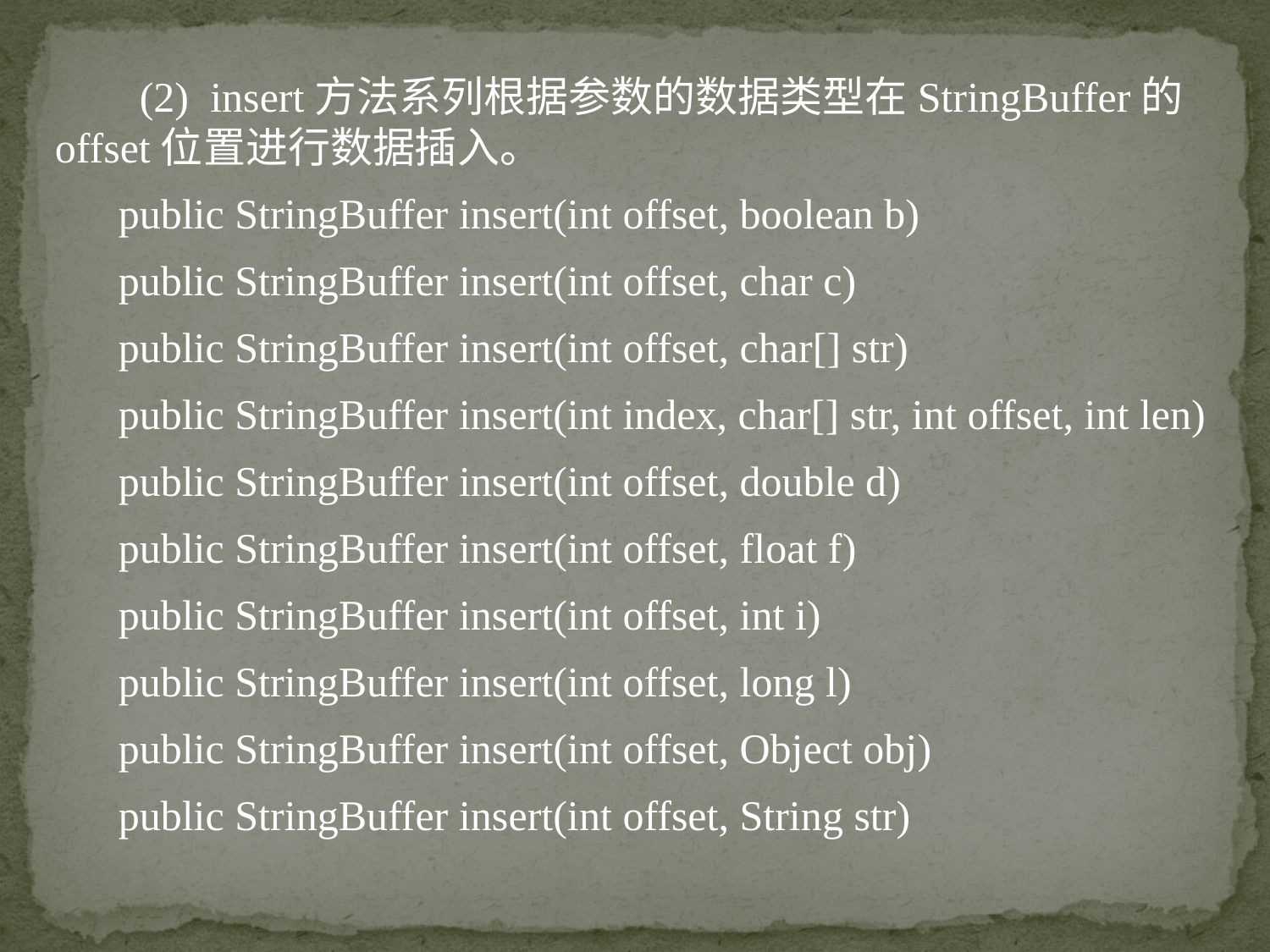

(2)  insert方法系列根据参数的数据类型在StringBuffer的offset位置进行数据插入。
public StringBuffer insert(int offset, boolean b)
public StringBuffer insert(int offset, char c)
public StringBuffer insert(int offset, char[] str)
public StringBuffer insert(int index, char[] str, int offset, int len)
public StringBuffer insert(int offset, double d)
public StringBuffer insert(int offset, float f)
public StringBuffer insert(int offset, int i)
public StringBuffer insert(int offset, long l)
public StringBuffer insert(int offset, Object obj)
public StringBuffer insert(int offset, String str)